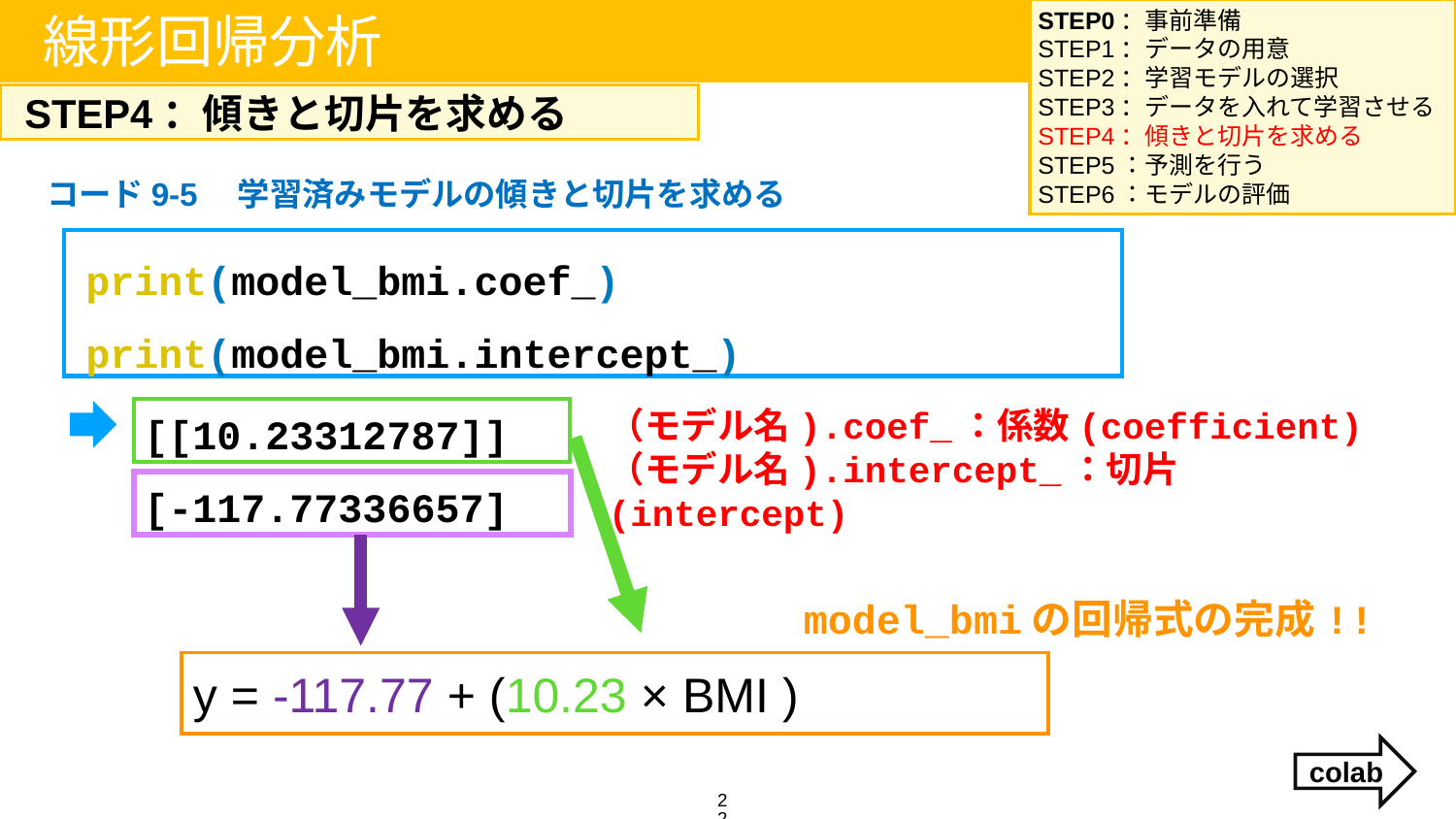

STEP0：事前準備
STEP1：データの用意
STEP2：学習モデルの選択
STEP3：データを入れて学習させる
STEP4：傾きと切片を求める
STEP5：予測を行う
STEP6：モデルの評価
線形回帰分析
STEP4：傾きと切片を求める
コード9-5　学習済みモデルの傾きと切片を求める
print(model_bmi.coef_)
print(model_bmi.intercept_)
[[10.23312787]]
[-117.77336657]

（モデル名).coef_：係数(coefficient) （モデル名).intercept_：切片(intercept)

model_bmiの回帰式の完成!!
y = -117.77 + (10.23 × BMI )
colab
22